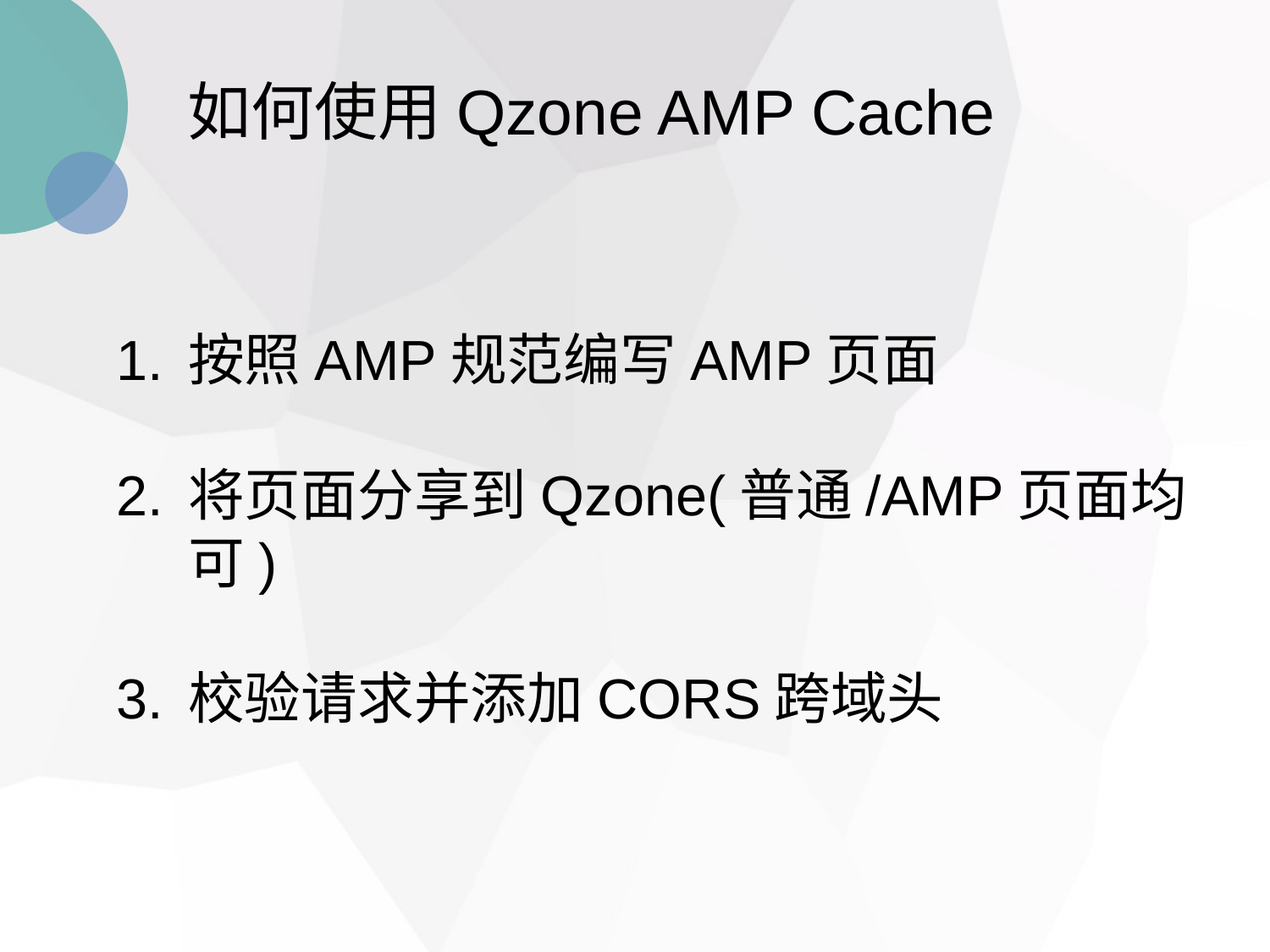

如何使用Qzone AMP Cache

按照AMP规范编写AMP页面

将页面分享到Qzone(普通/AMP页面均可)

校验请求并添加CORS跨域头